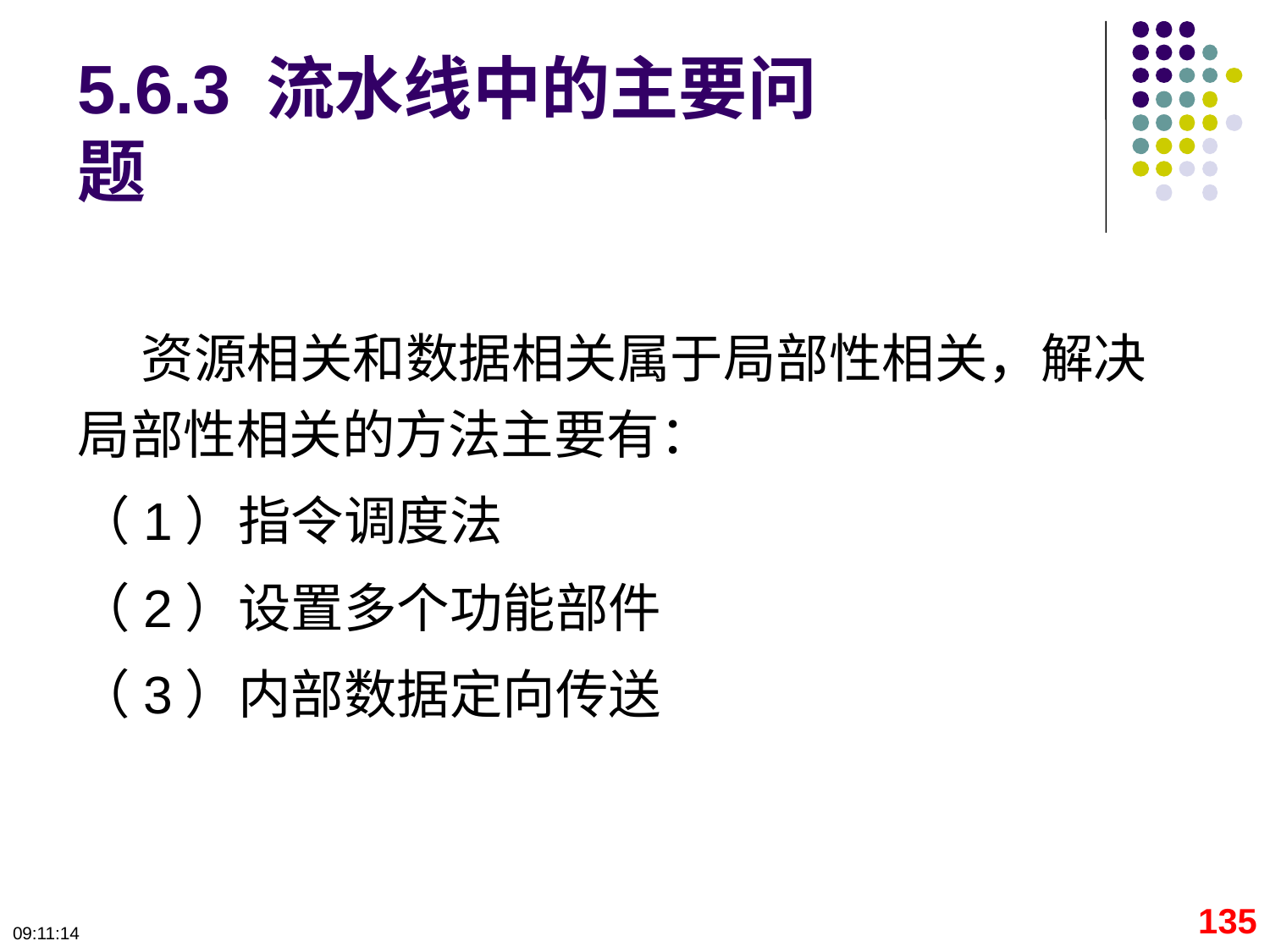

# 5.6.3 流水线中的主要问题
资源相关和数据相关属于局部性相关，解决局部性相关的方法主要有：
（1）指令调度法
（2）设置多个功能部件
（3）内部数据定向传送

135
09:11:14